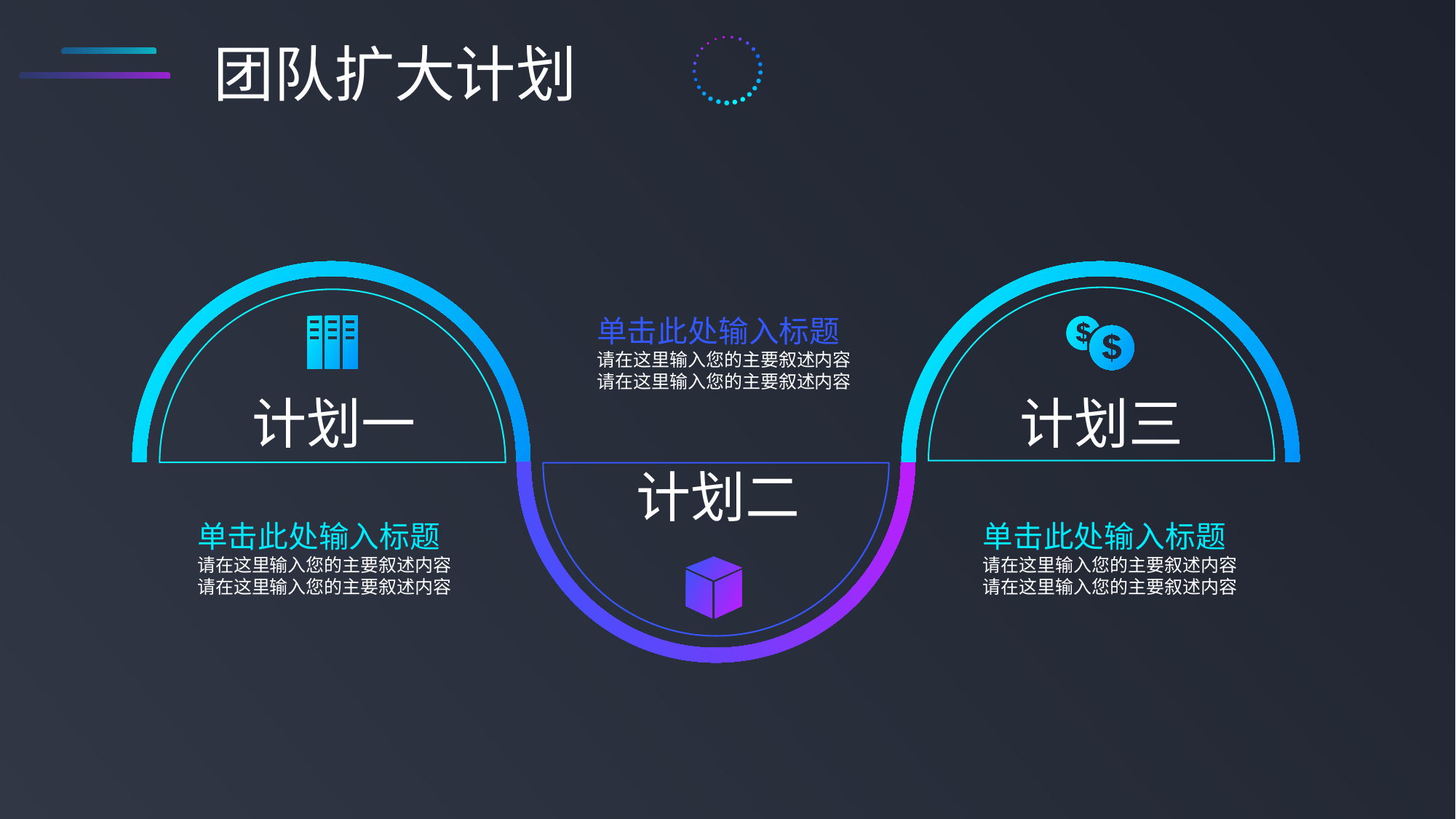

团队扩大计划

计划三

计划一
单击此处输入标题
请在这里输入您的主要叙述内容
请在这里输入您的主要叙述内容

计划二

单击此处输入标题
请在这里输入您的主要叙述内容
请在这里输入您的主要叙述内容

单击此处输入标题
请在这里输入您的主要叙述内容
请在这里输入您的主要叙述内容